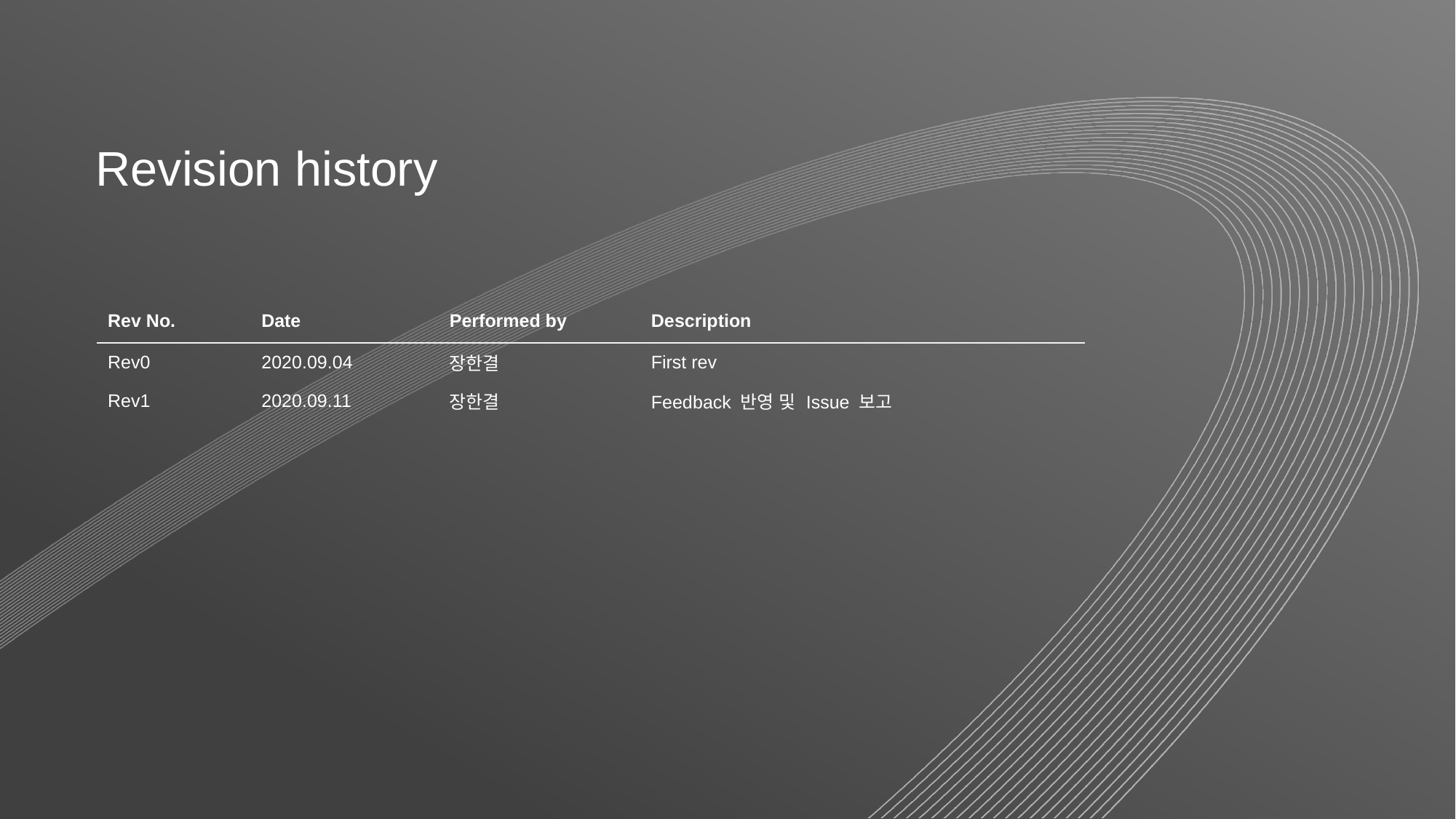

| Rev No. | Date | Performed by | Description |
| --- | --- | --- | --- |
| Rev0 | 2020.09.04 | 장한결 | First rev |
| Rev1 | 2020.09.11 | 장한결 | Feedback 반영 및 Issue 보고 |
|  |  |  |  |
|  |  |  |  |
|  |  |  |  |
|  |  |  |  |
|  |  |  |  |
|  |  |  |  |
|  |  |  |  |
|  |  |  |  |